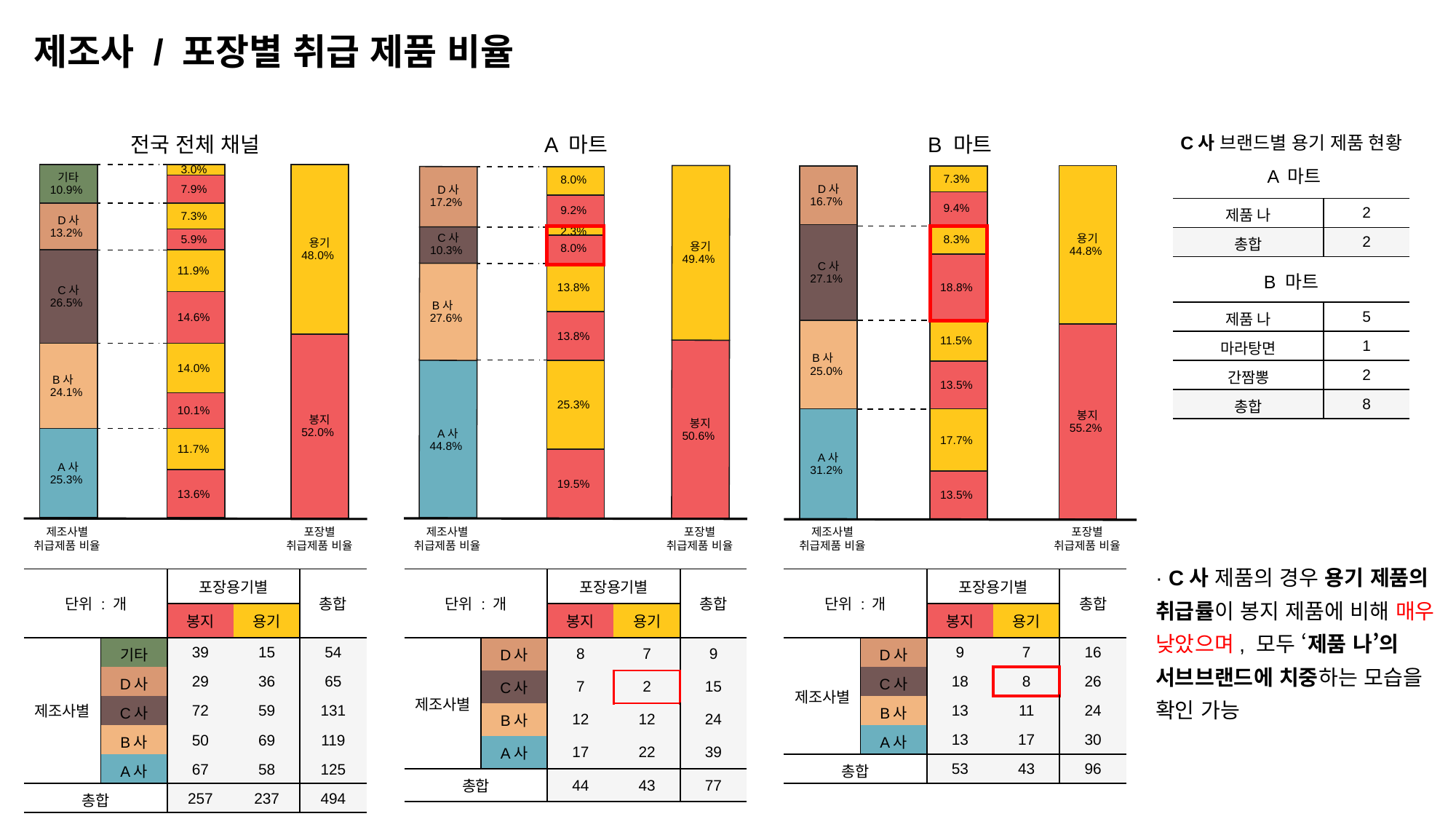

제조사 / 포장별 취급 제품 비율
A 마트
B 마트
C사 브랜드별 용기 제품 현황
전국 전체 채널
A 마트
3.0%

7.9%

7.3%
5.9%

11.9%

14.6%

14.0%

10.1%

11.7%

13.6%

기타
10.9%

D사
13.2%

C사
26.5%

B사
24.1%

A사
25.3%

용기
48.0%

봉지
52.0%

제조사별
포장별
취급제품 비율
취급제품 비율

용기
49.4%

봉지
50.6%

D사
17.2%

C사
10.3%

B사
27.6%

A사
44.8%

8.0%

9.2%
2.3%

8.0%

13.8%

13.8%

25.3%

19.5%

제조사별
포장별
취급제품 비율
취급제품 비율

D사
16.7%

C사
27.1%

B사
25.0%

A사
31.2%

7.3%

9.4%

8.3%

18.8%

11.5%

13.5%

17.7%

13.5%
용기

44.8%

봉지

55.2%

제조사별
포장별
취급제품 비율
취급제품 비율
| 제품 나 | 2 |
| --- | --- |
| 총합 | 2 |

B 마트
| 제품 나 | 5 |
| --- | --- |
| 마라탕면 | 1 |
| 간짬뽕 | 2 |
| 총합 | 8 |
· C사 제품의 경우 용기 제품의 취급률이 봉지 제품에 비해 매우 낮았으며, 모두 ‘제품 나’의 서브브랜드에 치중하는 모습을 확인 가능
| 단위 : 개 |  | 포장용기별 |  | 총합 |
| --- | --- | --- | --- | --- |
|  |  | 봉지 | 용기 |  |
| 제조사별 | 기타 | 39 | 15 | 54 |
|  | D사 | 29 | 36 | 65 |
|  | C사 | 72 | 59 | 131 |
|  | B사 | 50 | 69 | 119 |
|  | A사 | 67 | 58 | 125 |
| 총합 |  | 257 | 237 | 494 |
| 단위 : 개 |  | 포장용기별 |  | 총합 |
| --- | --- | --- | --- | --- |
|  |  | 봉지 | 용기 |  |
| 제조사별 | D사 | 8 | 7 | 9 |
|  | C사 | 7 | 2 | 15 |
|  | B사 | 12 | 12 | 24 |
|  | A사 | 17 | 22 | 39 |
| 총합 |  | 44 | 43 | 77 |
| 단위 : 개 |  | 포장용기별 |  | 총합 |
| --- | --- | --- | --- | --- |
|  |  | 봉지 | 용기 |  |
| 제조사별 | D사 | 9 | 7 | 16 |
|  | C사 | 18 | 8 | 26 |
|  | B사 | 13 | 11 | 24 |
|  | A사 | 13 | 17 | 30 |
| 총합 |  | 53 | 43 | 96 |